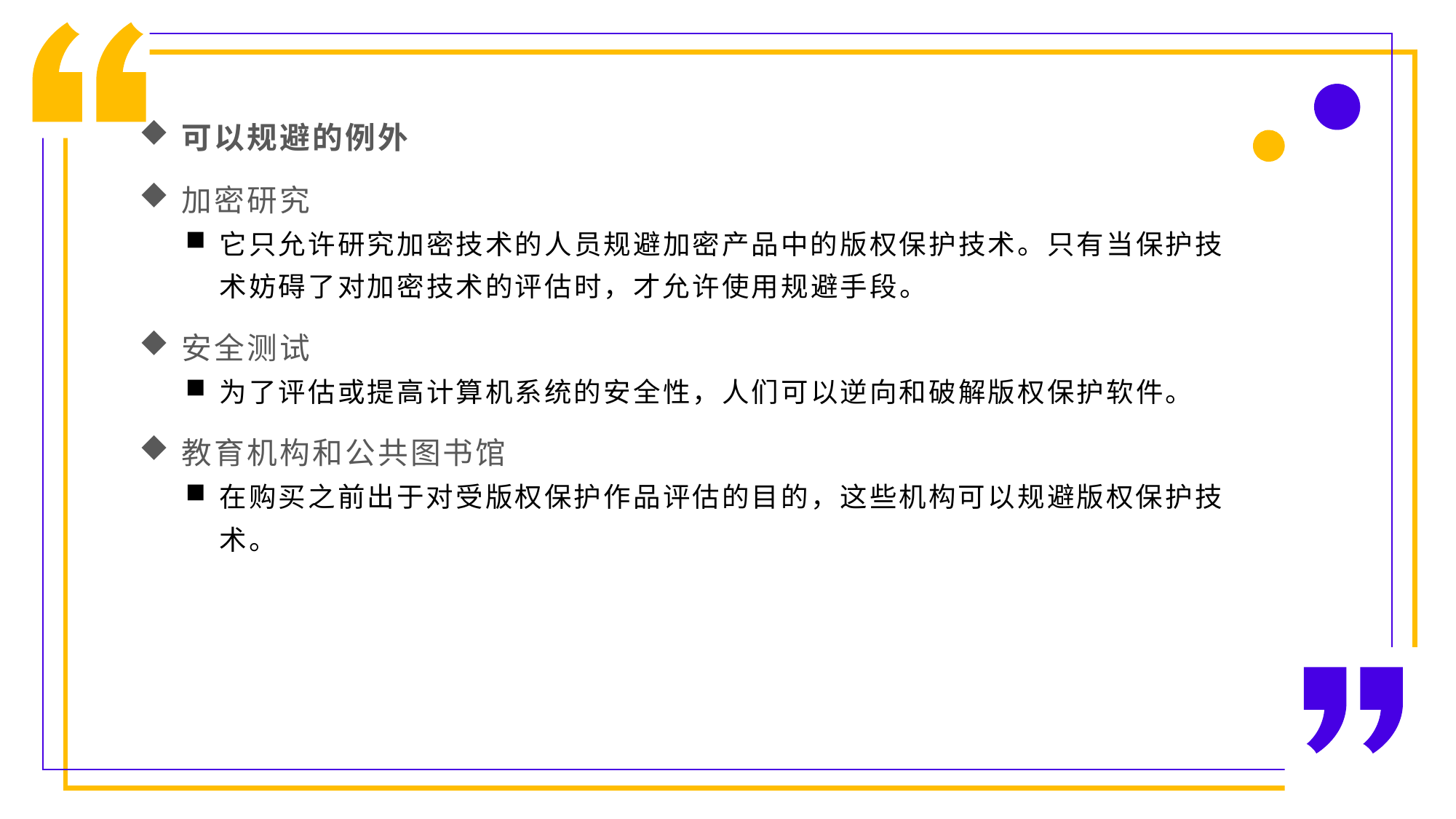

可以规避的例外
加密研究
它只允许研究加密技术的人员规避加密产品中的版权保护技术。只有当保护技术妨碍了对加密技术的评估时，才允许使用规避手段。
安全测试
为了评估或提高计算机系统的安全性，人们可以逆向和破解版权保护软件。
教育机构和公共图书馆
在购买之前出于对受版权保护作品评估的目的，这些机构可以规避版权保护技术。